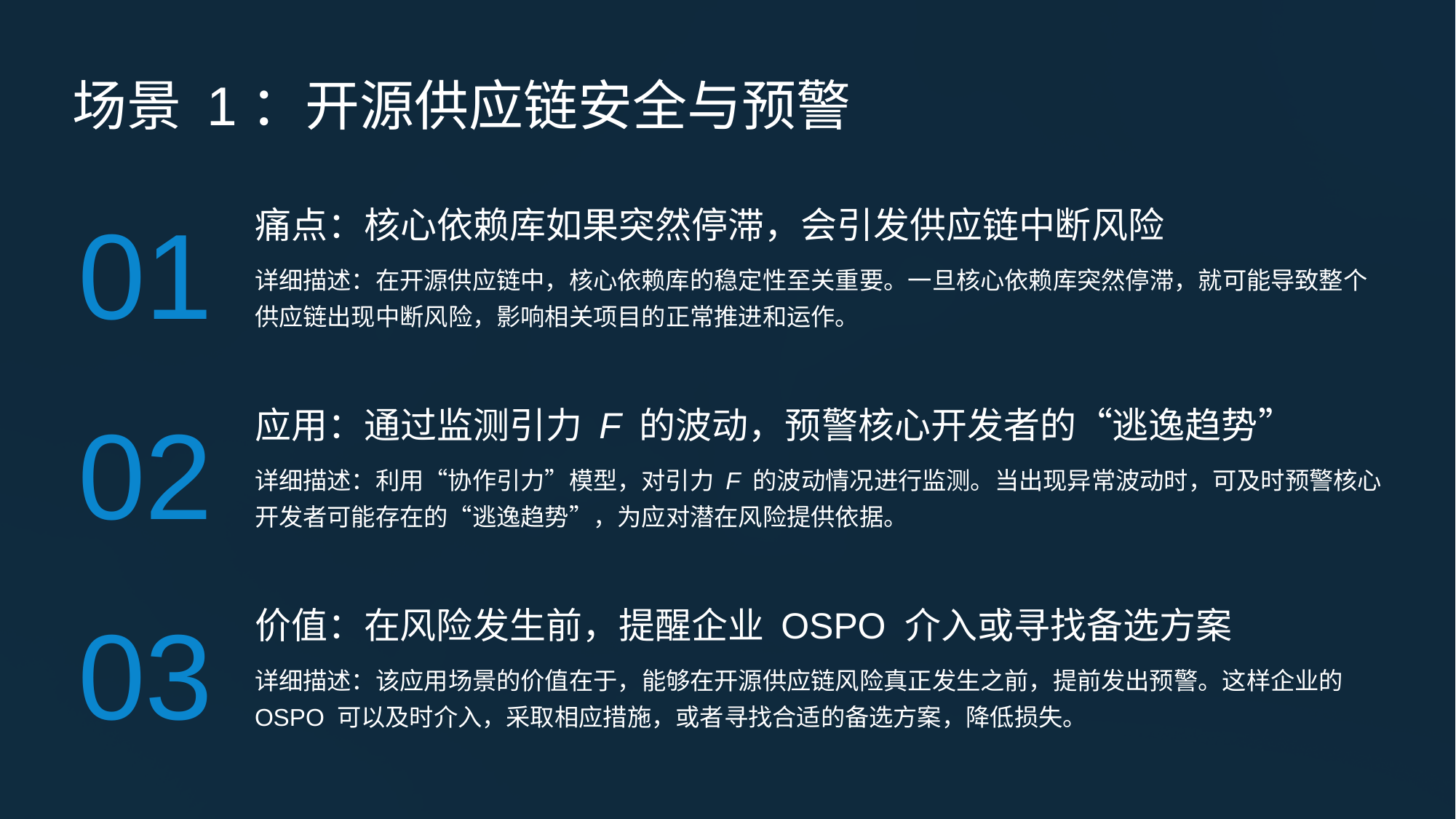

场景 1：开源供应链安全与预警
痛点：核心依赖库如果突然停滞，会引发供应链中断风险
01
详细描述：在开源供应链中，核心依赖库的稳定性至关重要。一旦核心依赖库突然停滞，就可能导致整个供应链出现中断风险，影响相关项目的正常推进和运作。
应用：通过监测引力 F 的波动，预警核心开发者的“逃逸趋势”
02
详细描述：利用“协作引力”模型，对引力 F 的波动情况进行监测。当出现异常波动时，可及时预警核心开发者可能存在的“逃逸趋势”，为应对潜在风险提供依据。
价值：在风险发生前，提醒企业 OSPO 介入或寻找备选方案
03
详细描述：该应用场景的价值在于，能够在开源供应链风险真正发生之前，提前发出预警。这样企业的 OSPO 可以及时介入，采取相应措施，或者寻找合适的备选方案，降低损失。